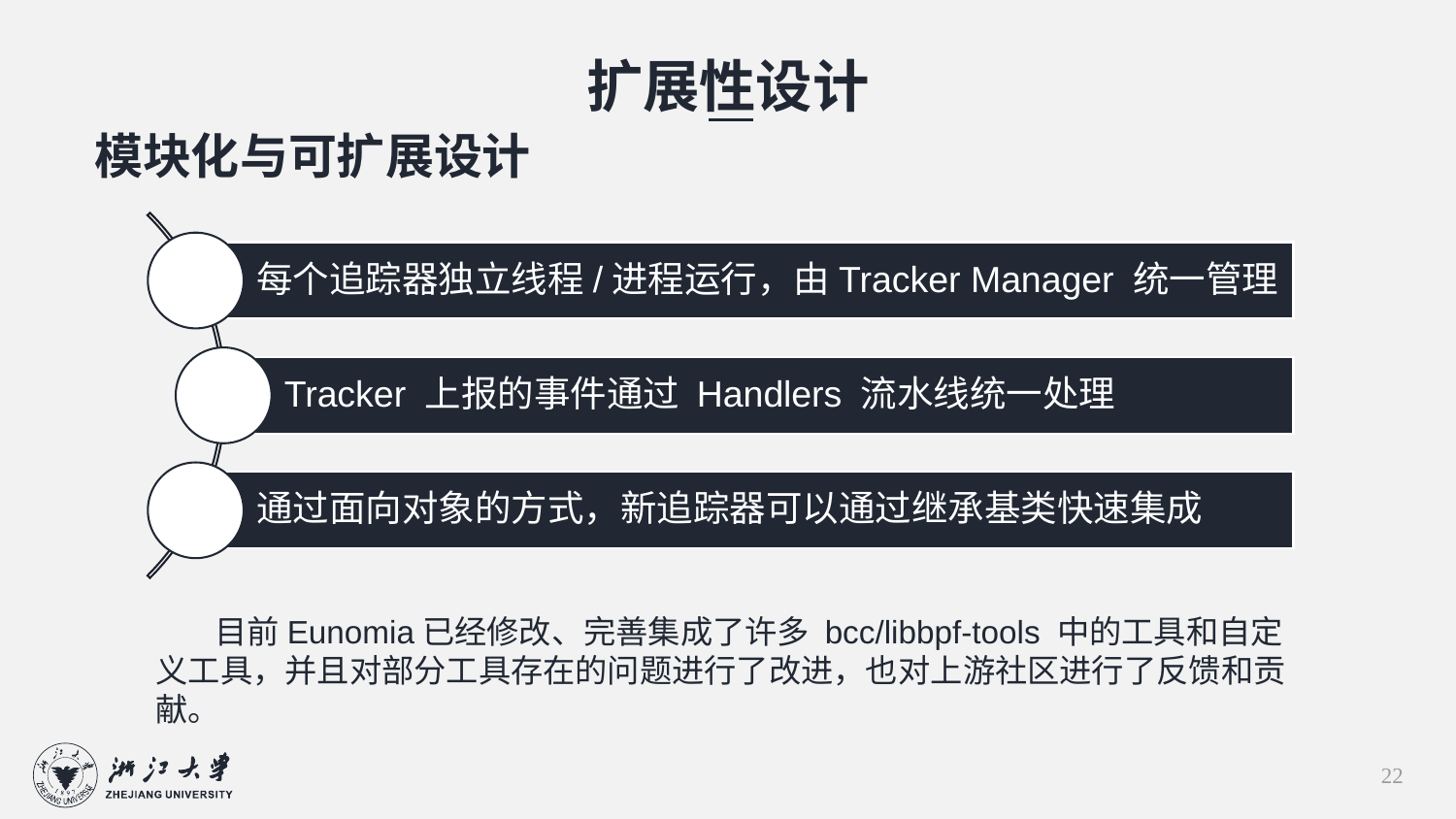

扩展性设计
模块化与可扩展设计
每个追踪器独立线程/进程运行，由Tracker Manager 统一管理
Tracker 上报的事件通过 Handlers 流水线统一处理
通过面向对象的方式，新追踪器可以通过继承基类快速集成
       目前Eunomia已经修改、完善集成了许多 bcc/libbpf-tools 中的工具和自定义工具，并且对部分工具存在的问题进行了改进，也对上游社区进行了反馈和贡献。
22